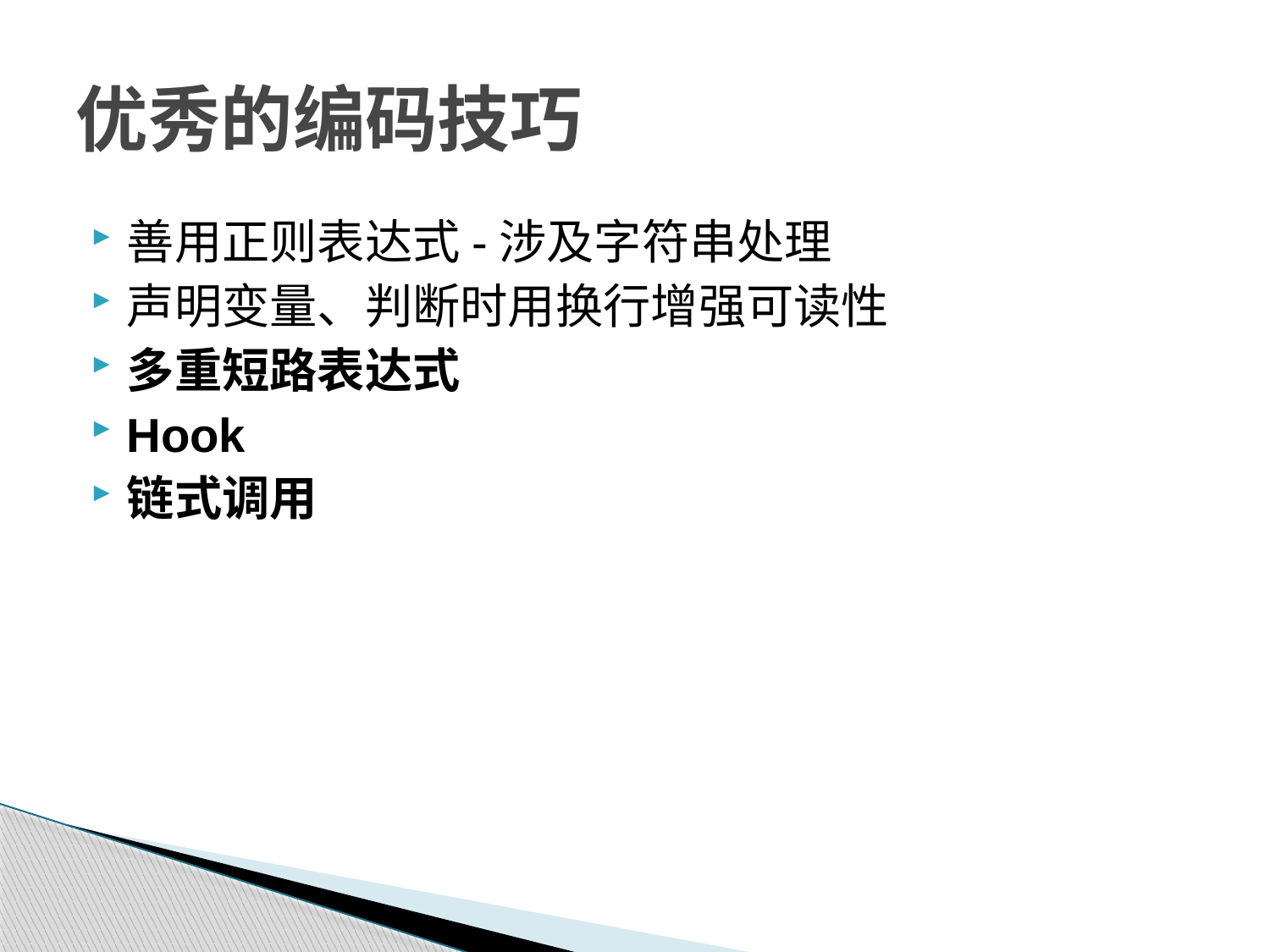

# 优秀的编码技巧
善用正则表达式-涉及字符串处理
声明变量、判断时用换行增强可读性
多重短路表达式
Hook
链式调用